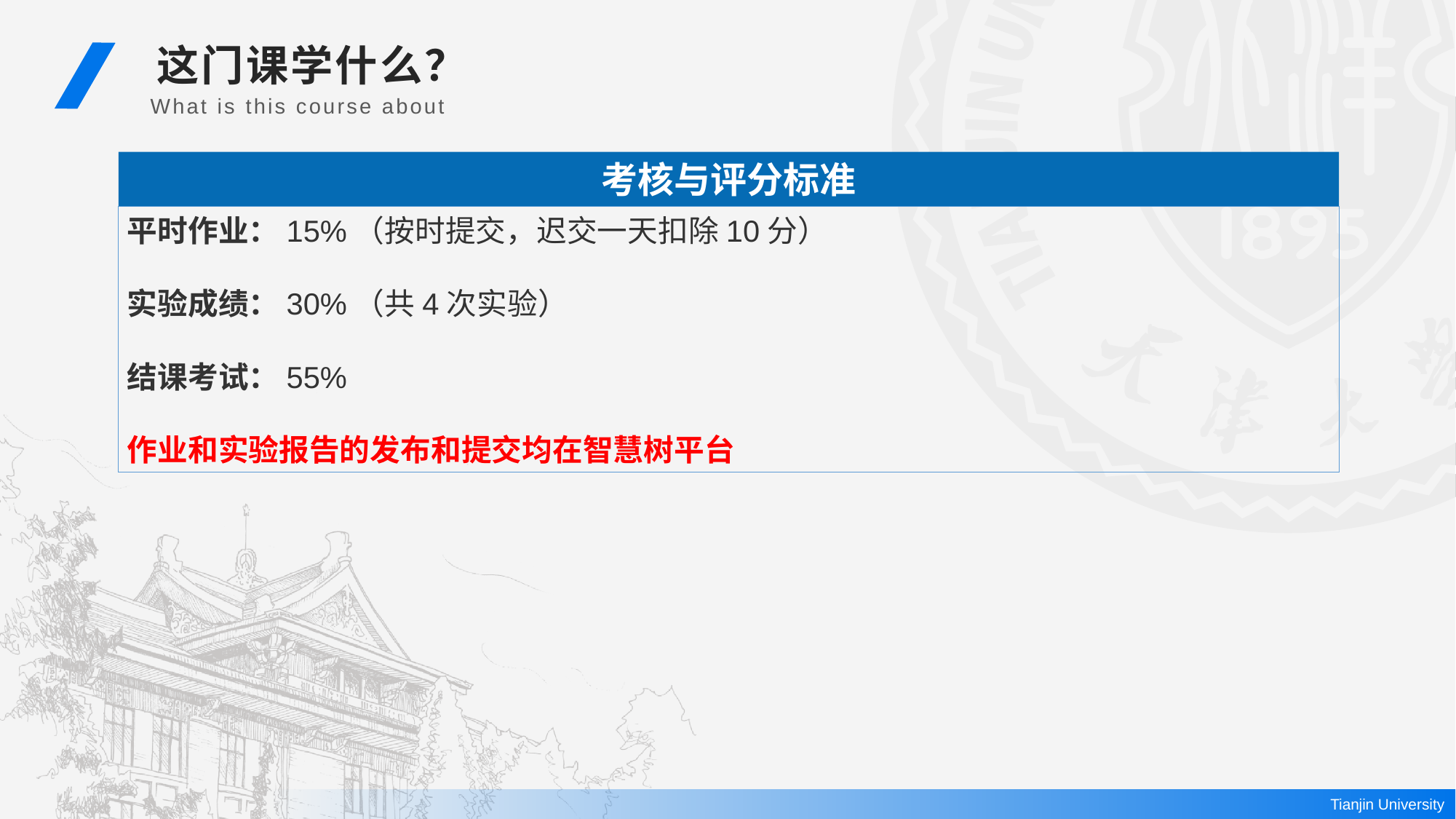

这门课学什么？
   What is this course about
考核与评分标准
平时作业：15%（按时提交，迟交一天扣除10分）

实验成绩：30%（共4次实验）

结课考试：55%

作业和实验报告的发布和提交均在智慧树平台